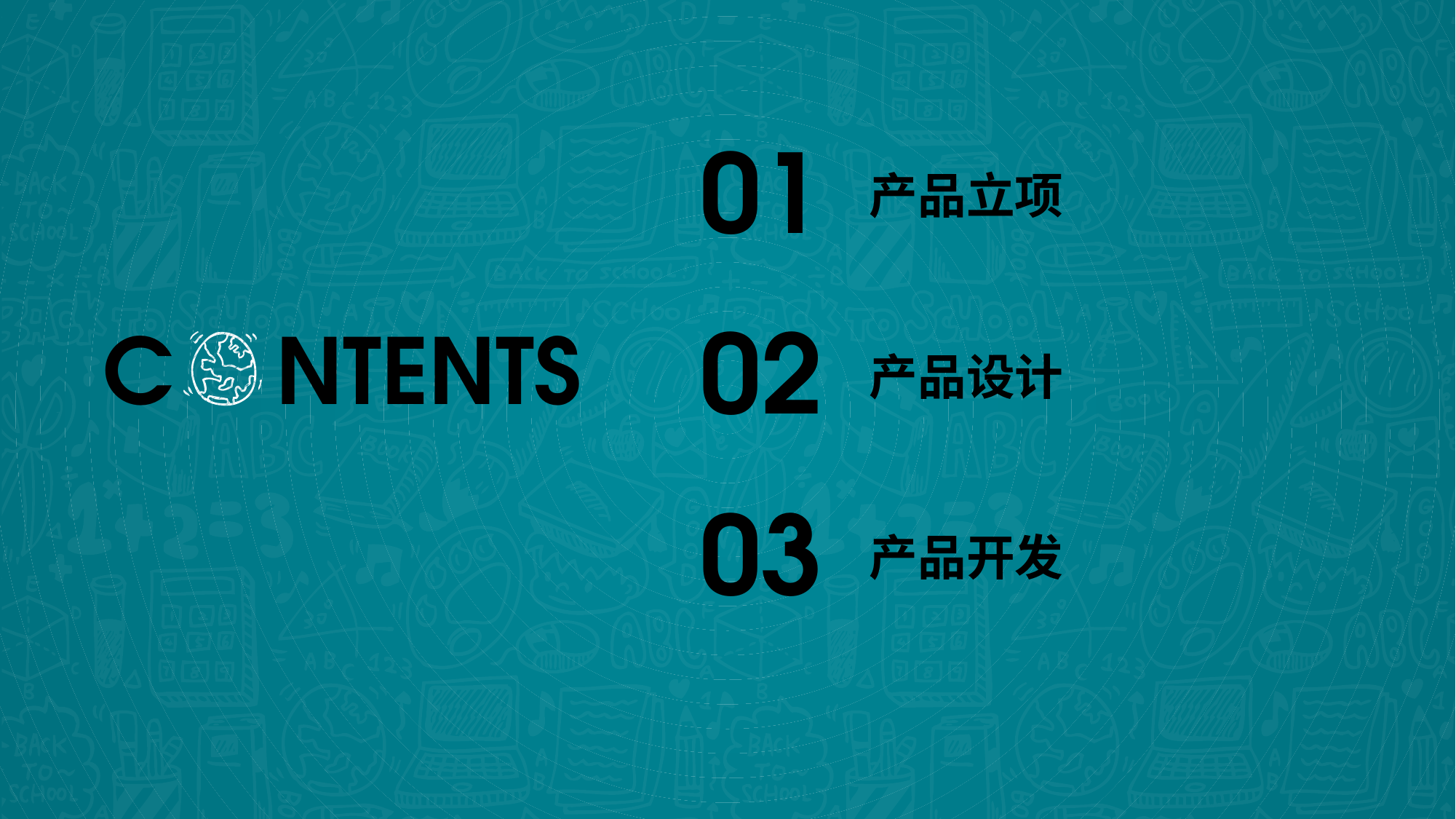

01
产品立项
02
C    NTENTS

产品设计
03
产品开发